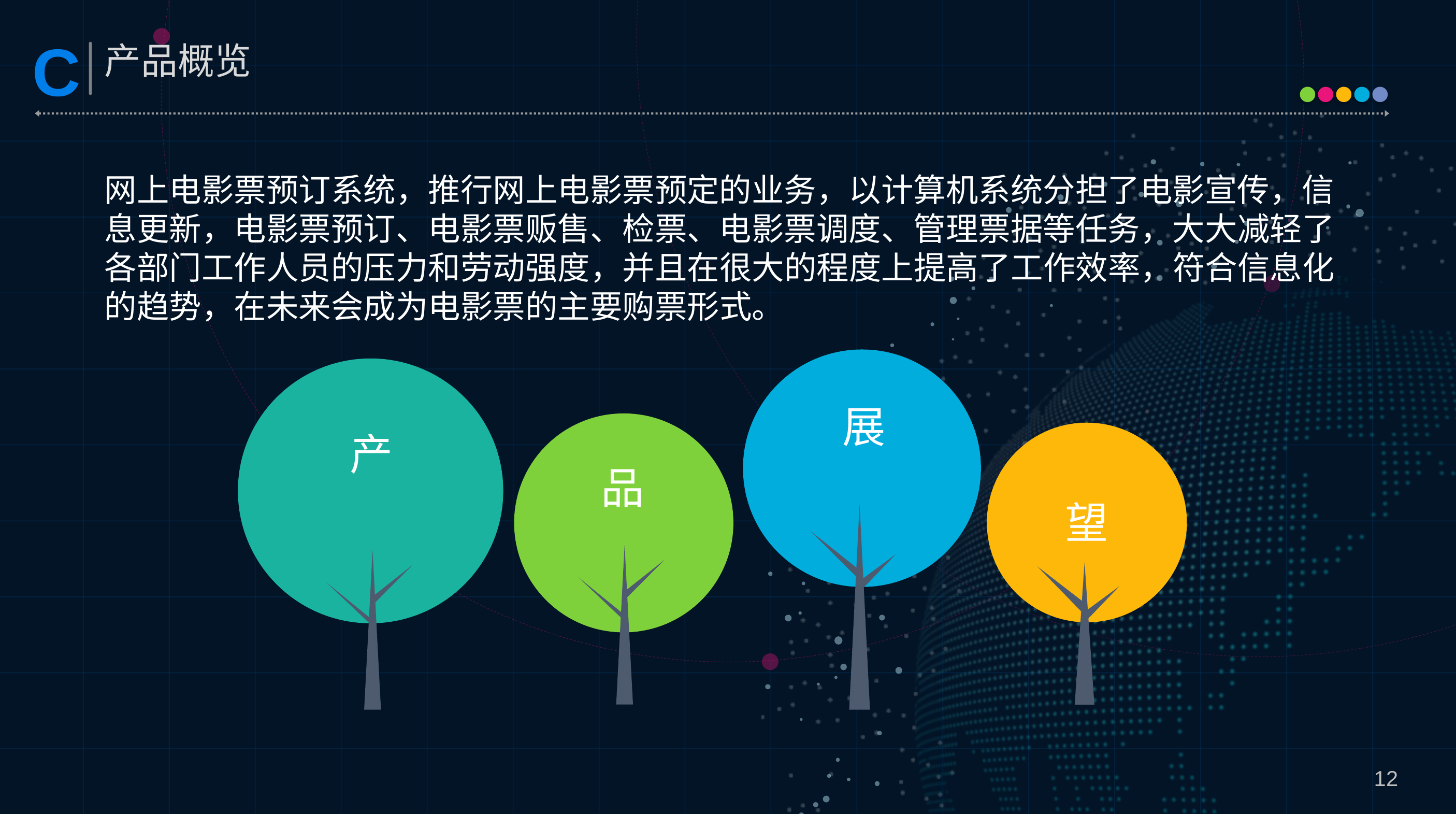

网上电影票预订系统，推行网上电影票预定的业务，以计算机系统分担了电影宣传，信息更新，电影票预订、电影票贩售、检票、电影票调度、管理票据等任务，大大减轻了各部门工作人员的压力和劳动强度，并且在很大的程度上提高了工作效率，符合信息化的趋势，在未来会成为电影票的主要购票形式。

展

产

品

望

12